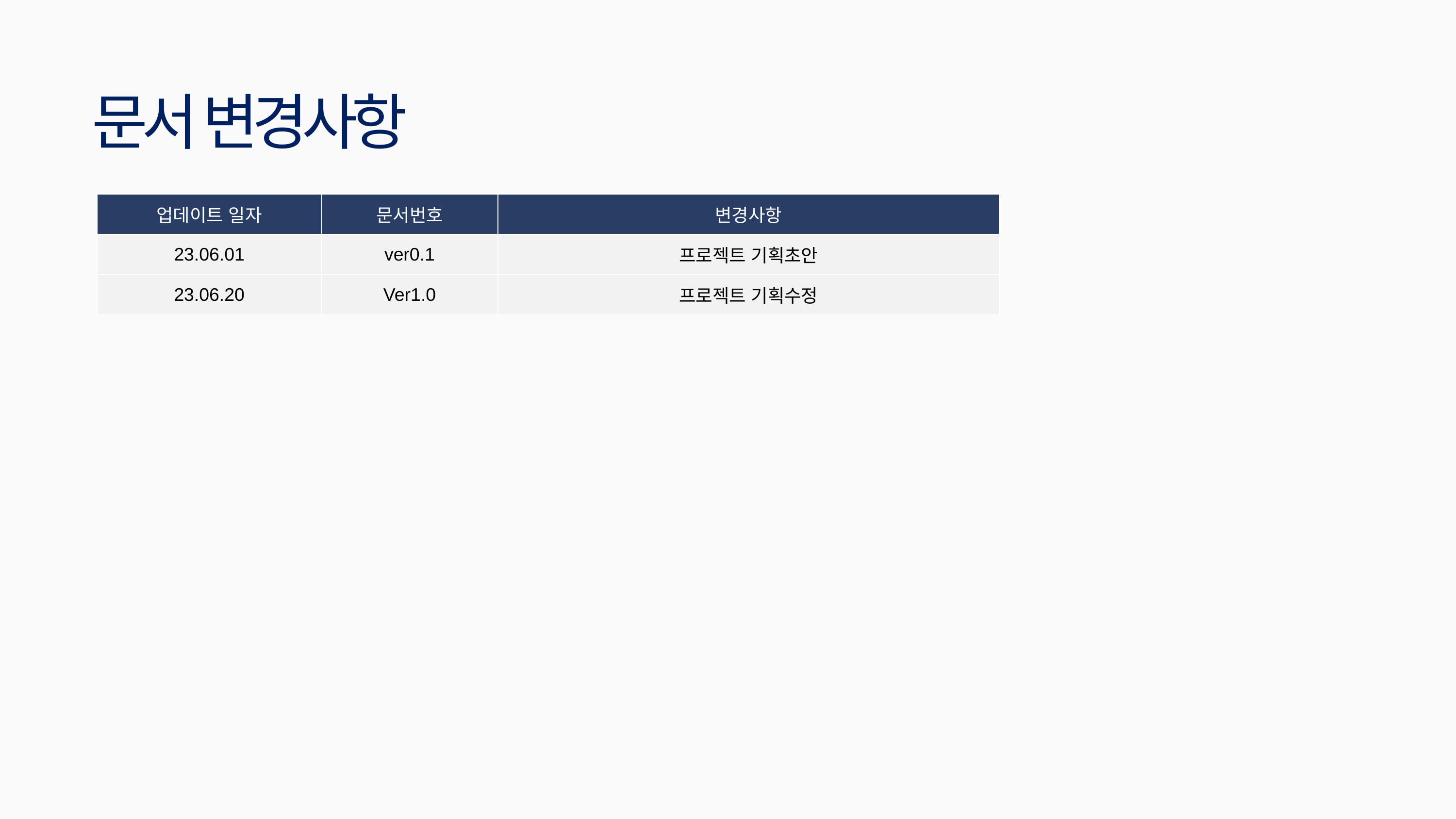

문서 변경사항
| 업데이트 일자 | 문서번호 | 변경사항 |
| --- | --- | --- |
| 23.06.01 | ver0.1 | 프로젝트 기획초안 |
| 23.06.20 | Ver1.0 | 프로젝트 기획수정 |